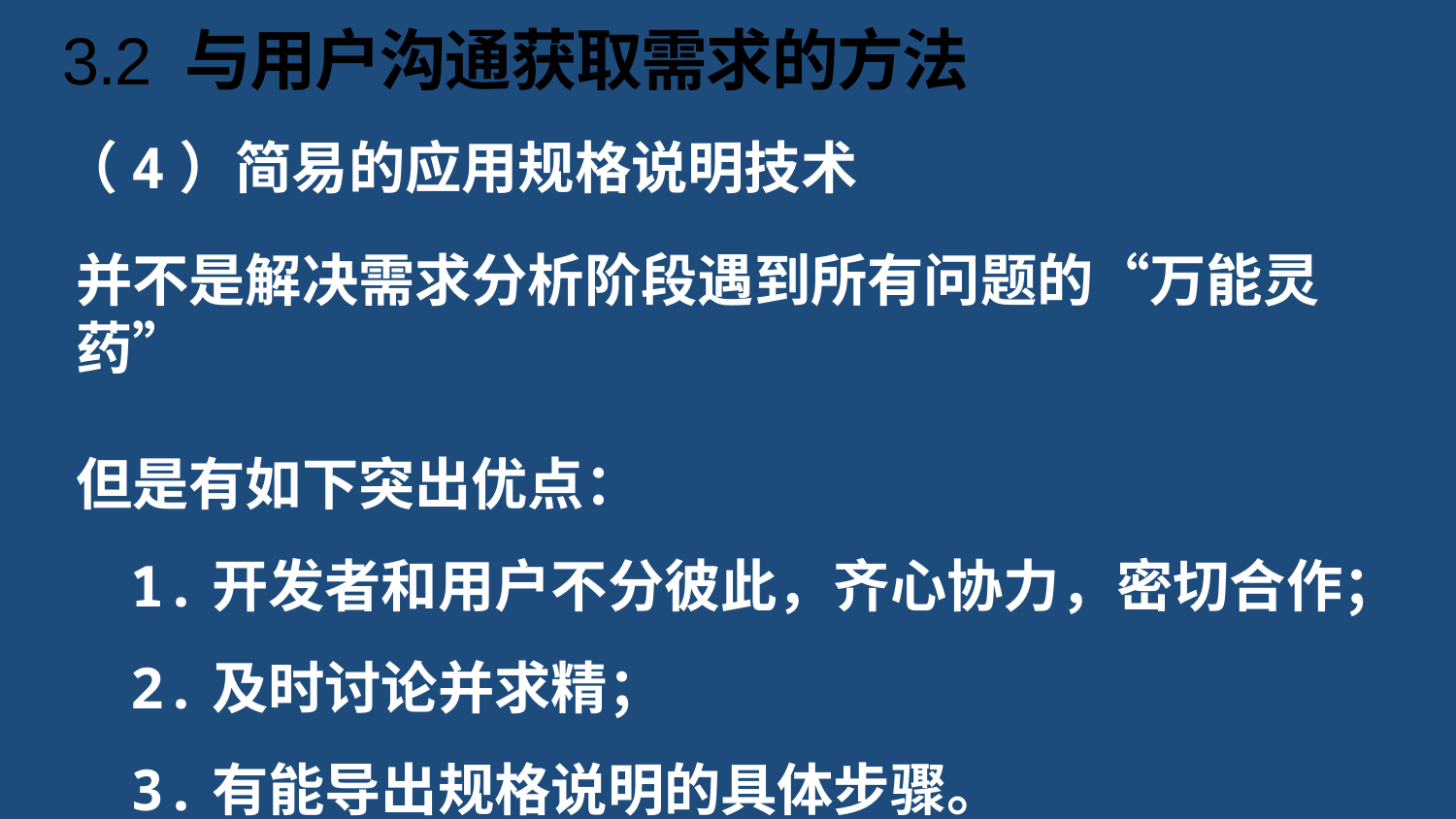

# 3.2 与用户沟通获取需求的方法
（4）简易的应用规格说明技术

并不是解决需求分析阶段遇到所有问题的“万能灵药”

但是有如下突出优点：
1.开发者和用户不分彼此，齐心协力，密切合作；
2.及时讨论并求精；
3.有能导出规格说明的具体步骤。